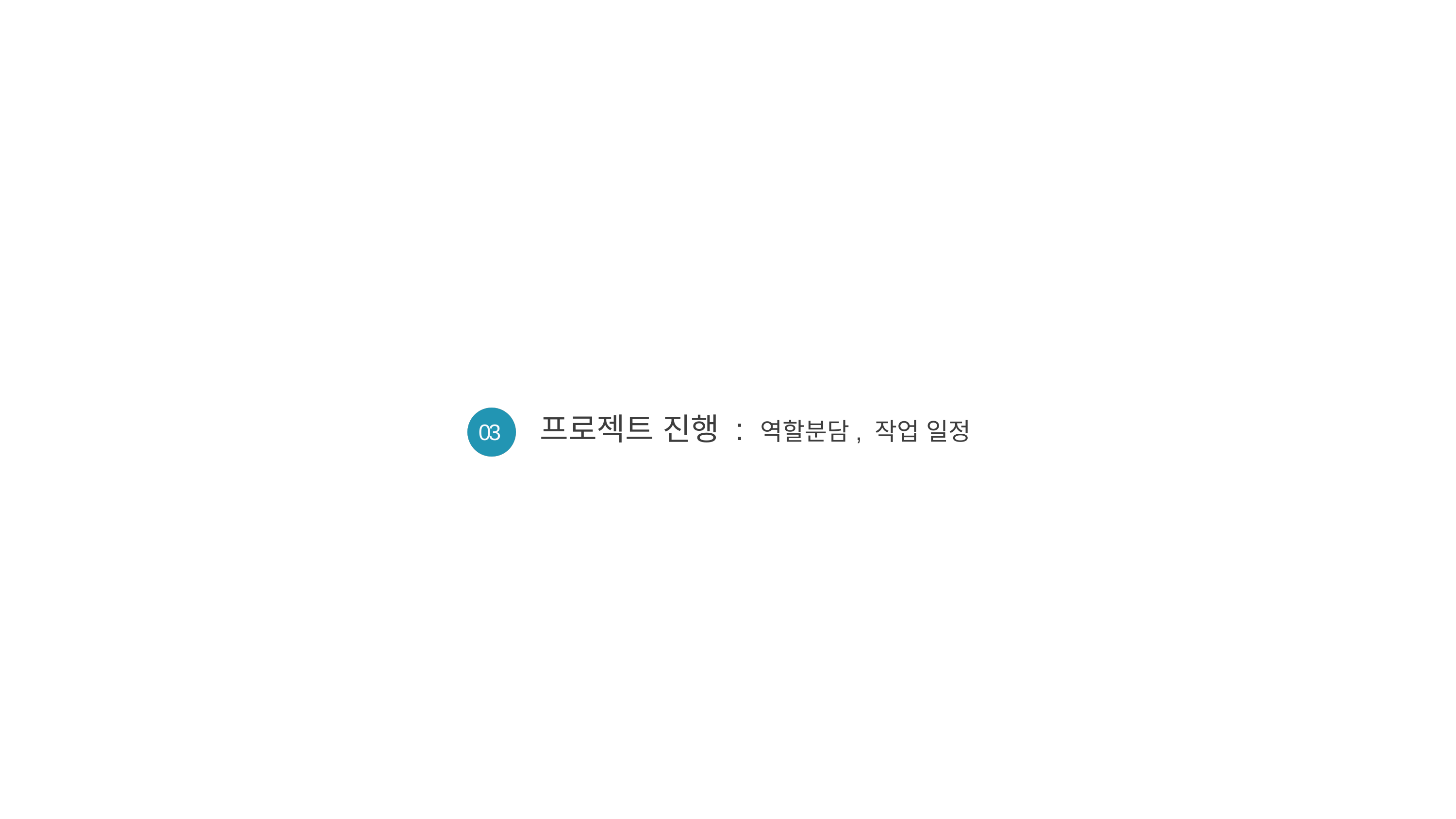

프로젝트 진행 : 역할분담, 작업 일정
03